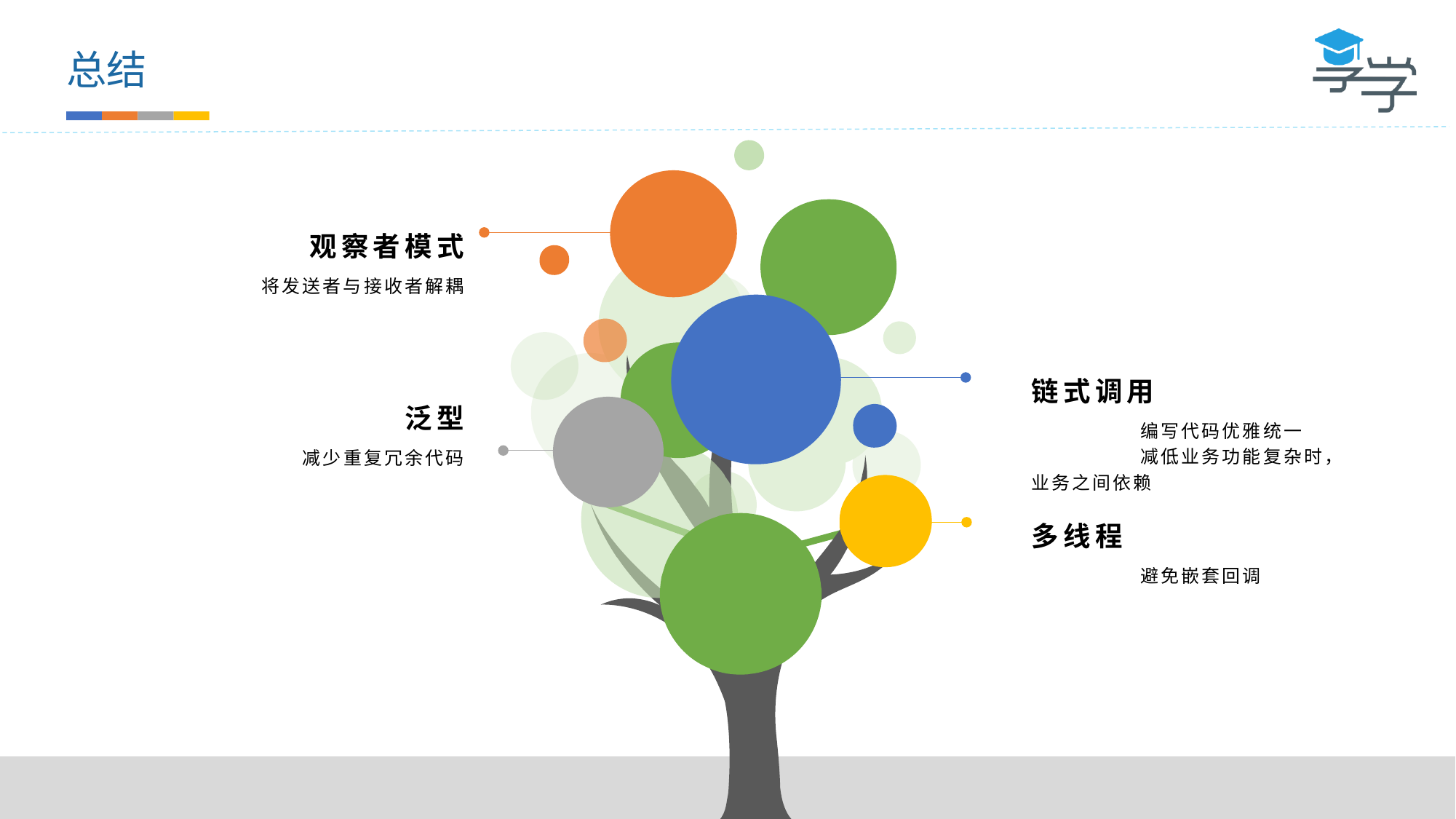

总结

观察者模式

	将发送者与接收者解耦

链式调用

泛型

	编写代码优雅统一
	减低业务功能复杂时，业务之间依赖

	减少重复冗余代码

多线程

	避免嵌套回调